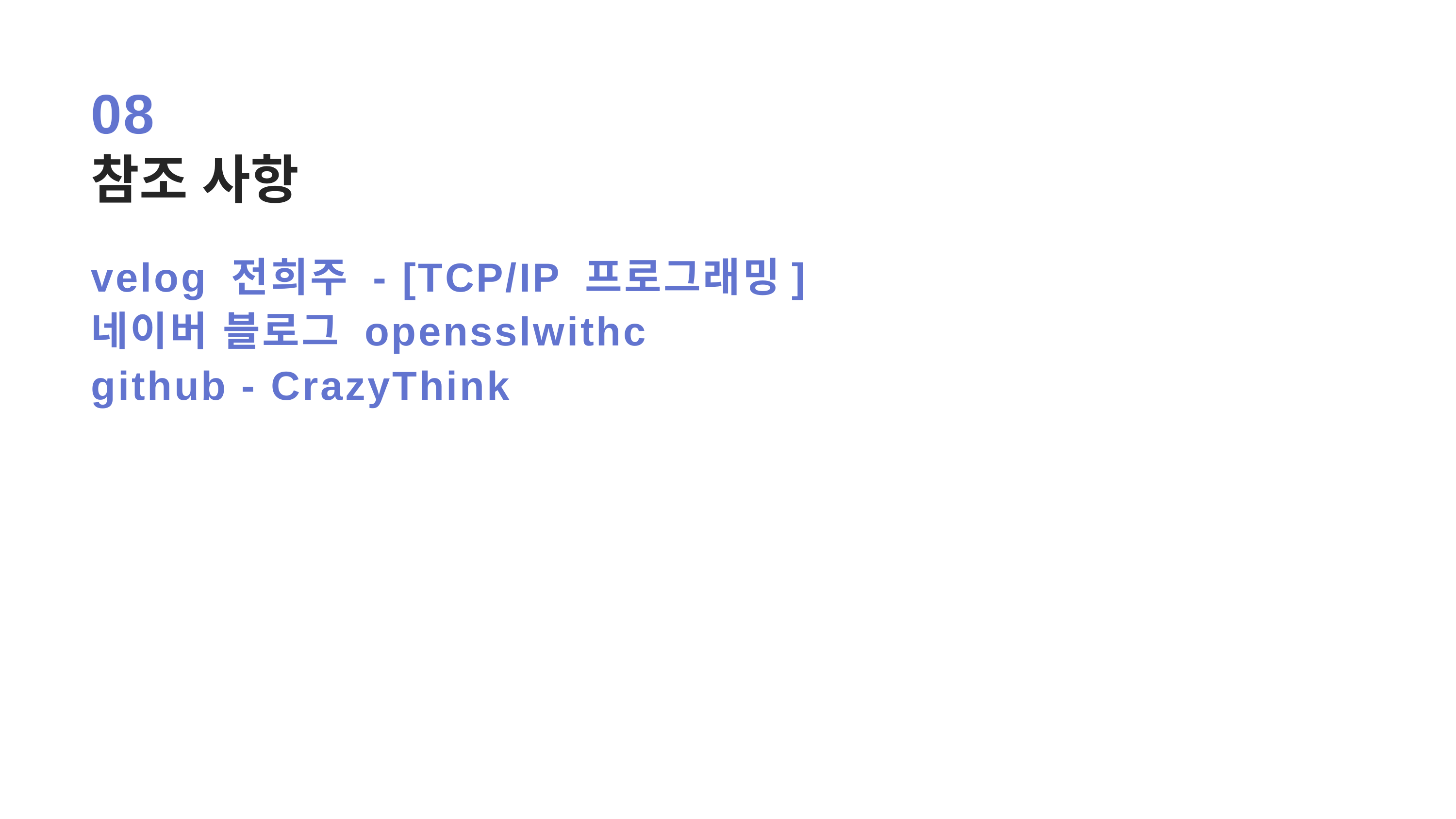

08
참조 사항
velog 전희주 - [TCP/IP 프로그래밍]
네이버 블로그 opensslwithc
github - CrazyThink